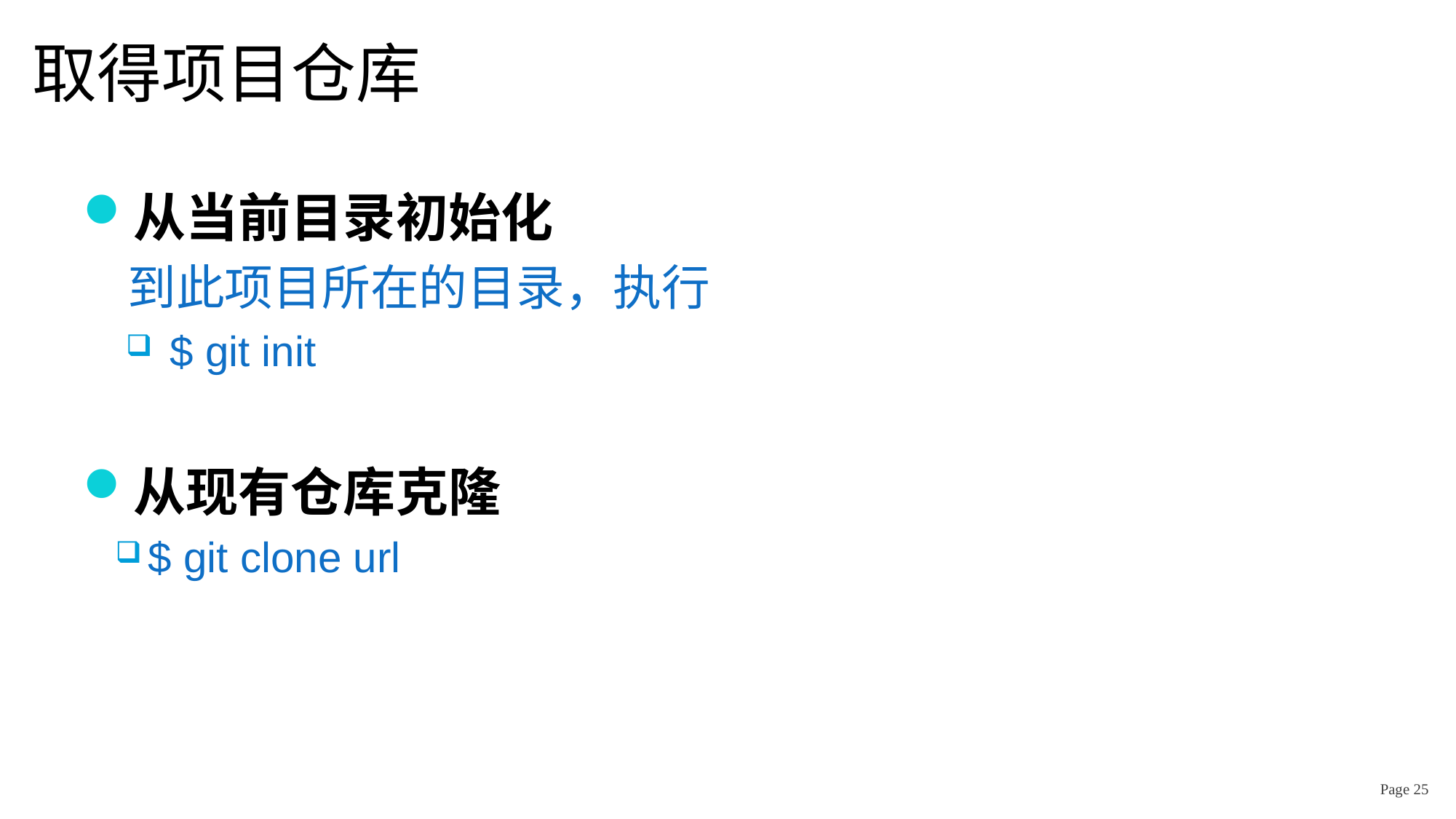

# 取得项目仓库
从当前目录初始化
   到此项目所在的目录，执行
$ git init

从现有仓库克隆
$ git clone url